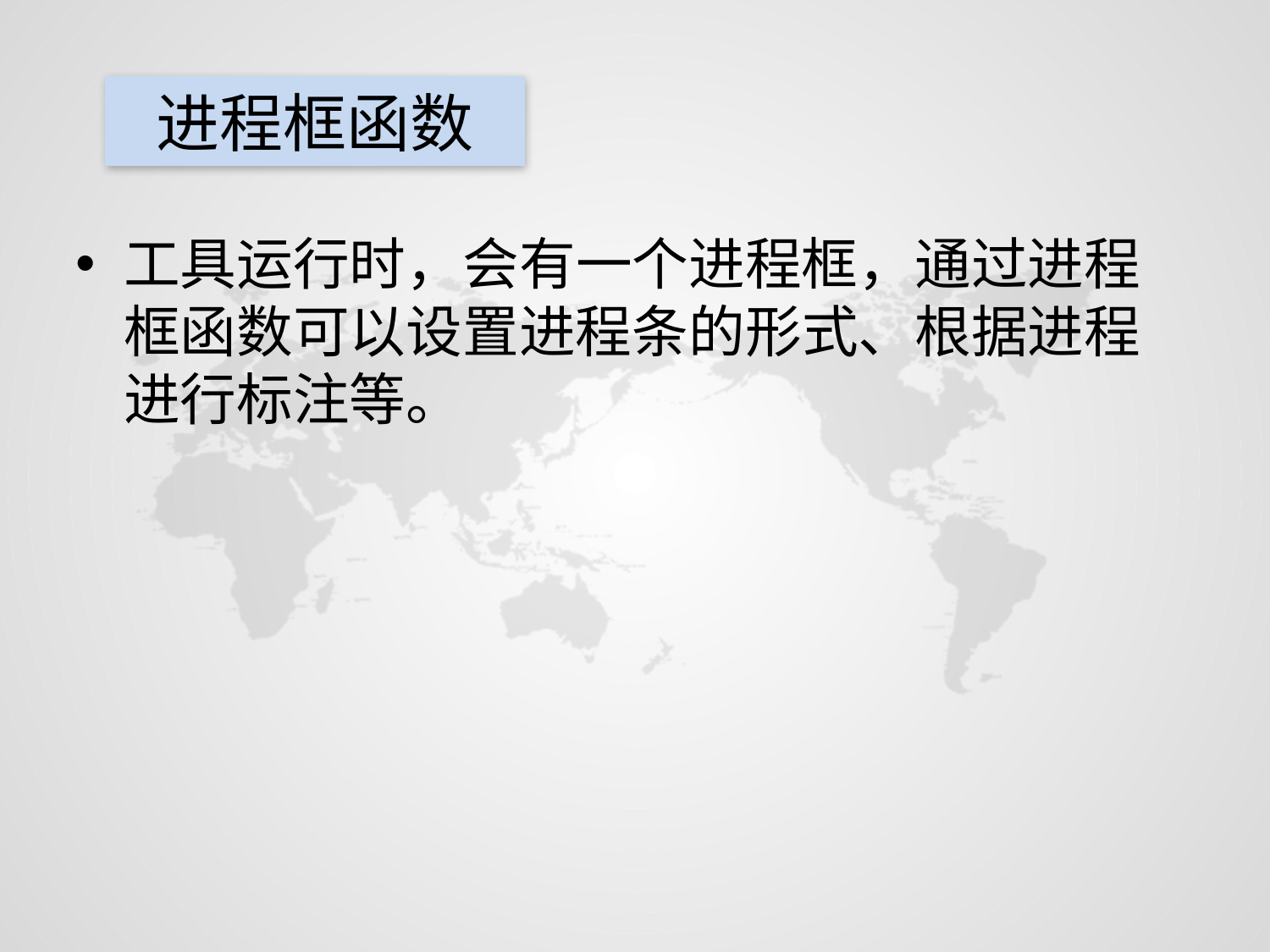

# 进程框函数
工具运行时，会有一个进程框，通过进程框函数可以设置进程条的形式、根据进程进行标注等。